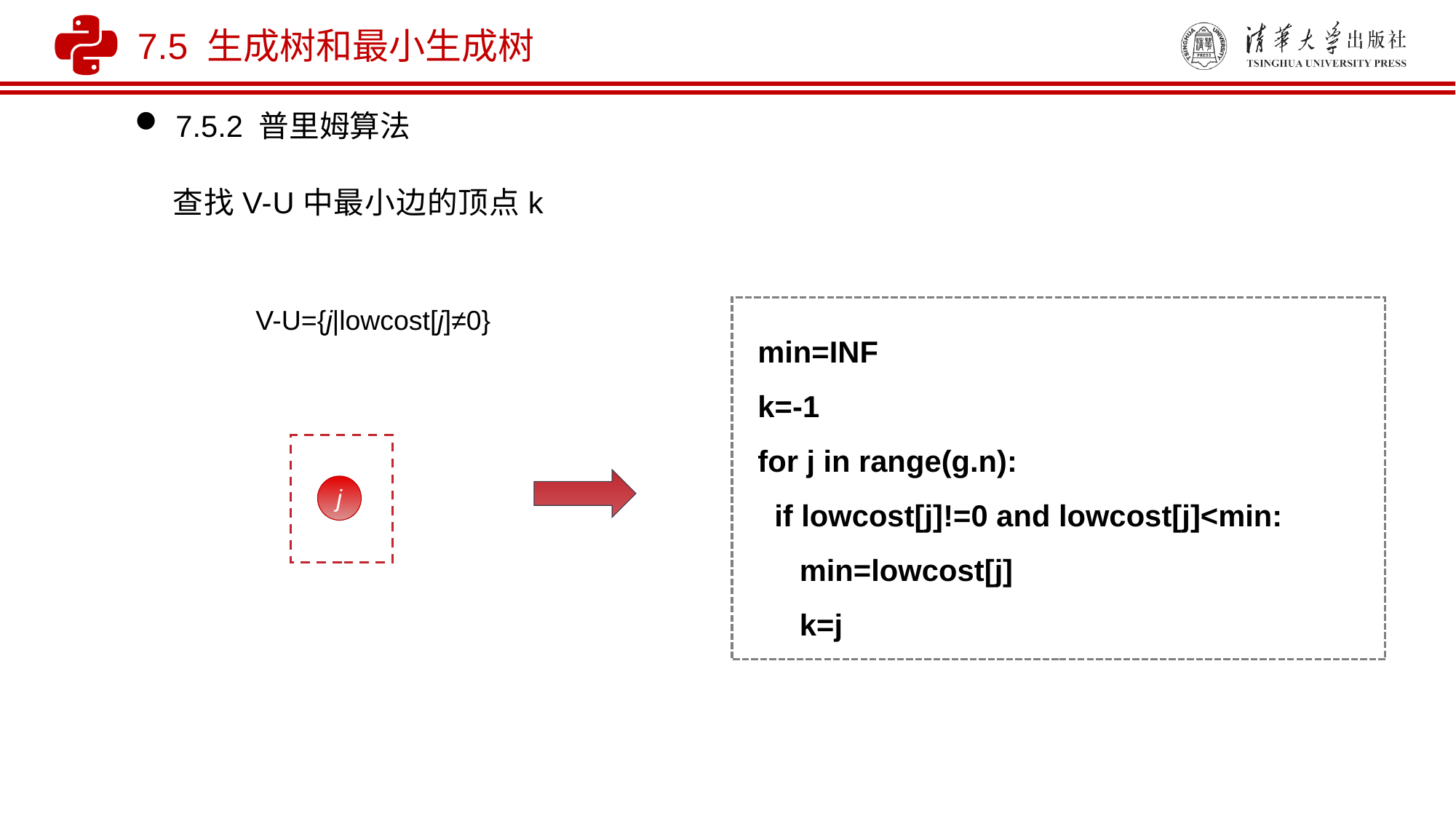

7.5 生成树和最小生成树
7.5.2 普里姆算法
查找V-U中最小边的顶点k
min=INF
k=-1
for j in range(g.n):
  if lowcost[j]!=0 and lowcost[j]<min:
     min=lowcost[j]
     k=j
V-U={j|lowcost[j]≠0}

j